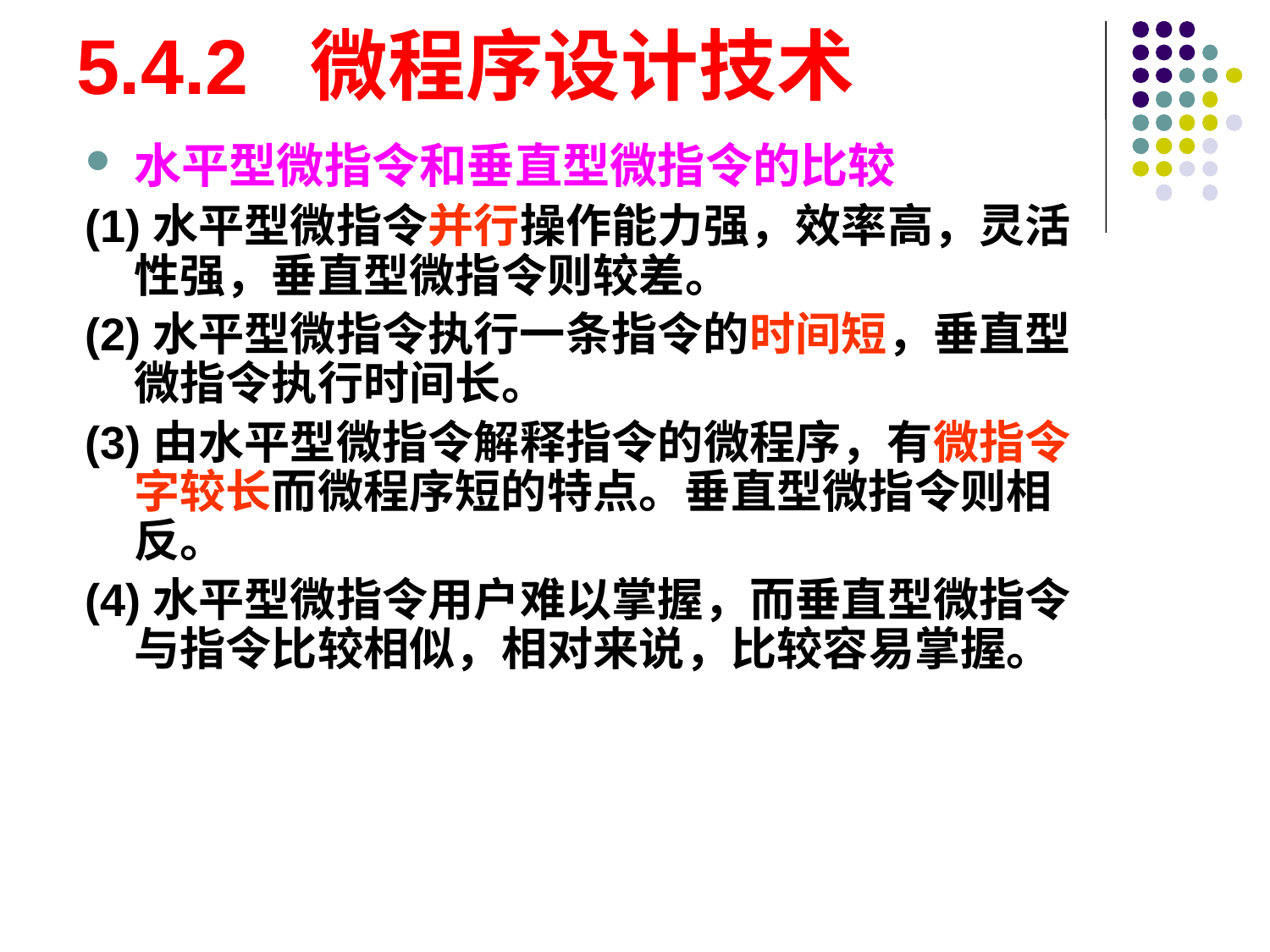

# 5.4.2  微程序设计技术
水平型微指令和垂直型微指令的比较
(1)水平型微指令并行操作能力强，效率高，灵活性强，垂直型微指令则较差。
(2)水平型微指令执行一条指令的时间短，垂直型微指令执行时间长。
(3)由水平型微指令解释指令的微程序，有微指令字较长而微程序短的特点。垂直型微指令则相反。
(4)水平型微指令用户难以掌握，而垂直型微指令与指令比较相似，相对来说，比较容易掌握。

76